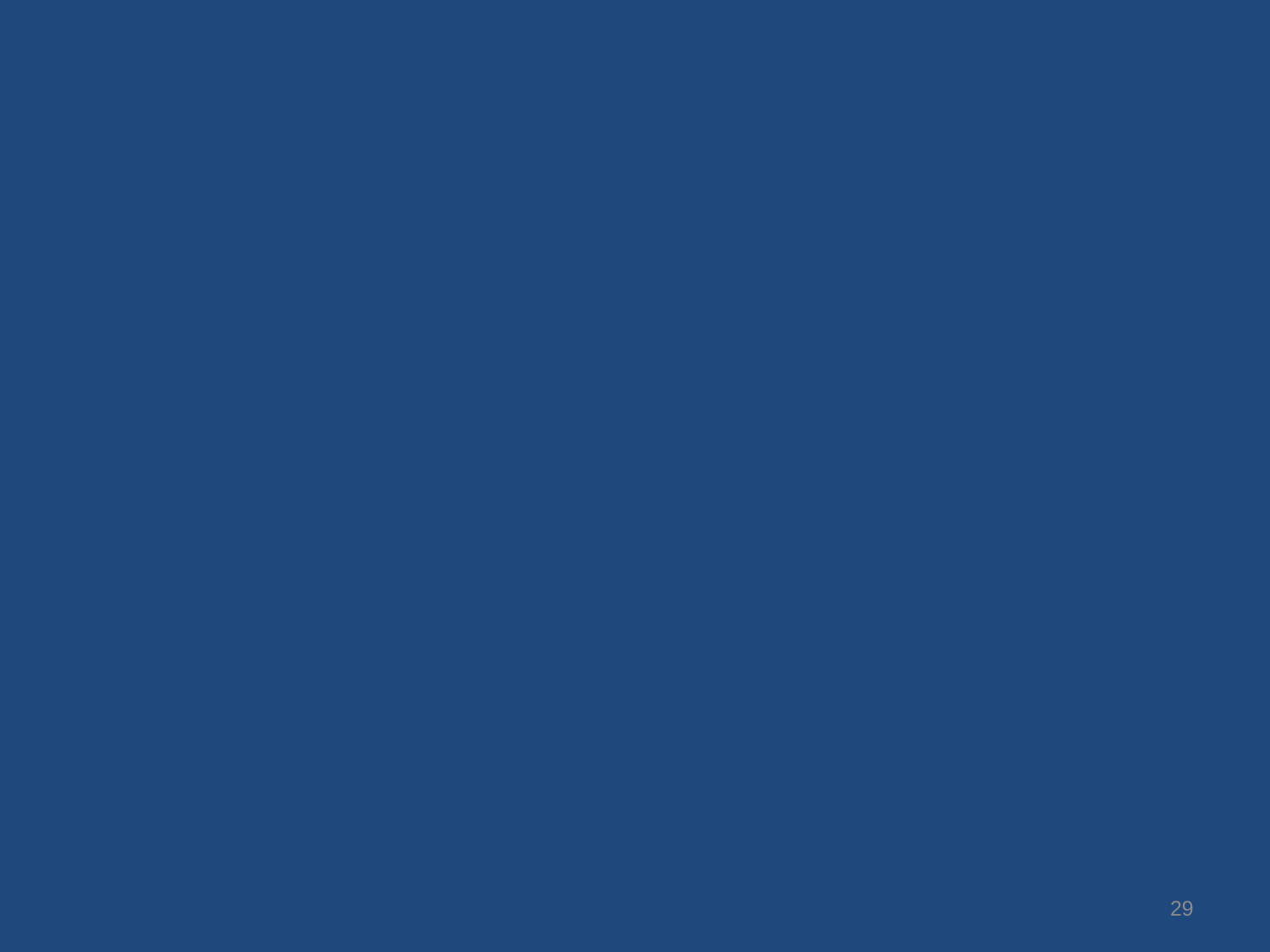

개선4: 손실 함수
평가방법: Confusion Matrix 비교
29